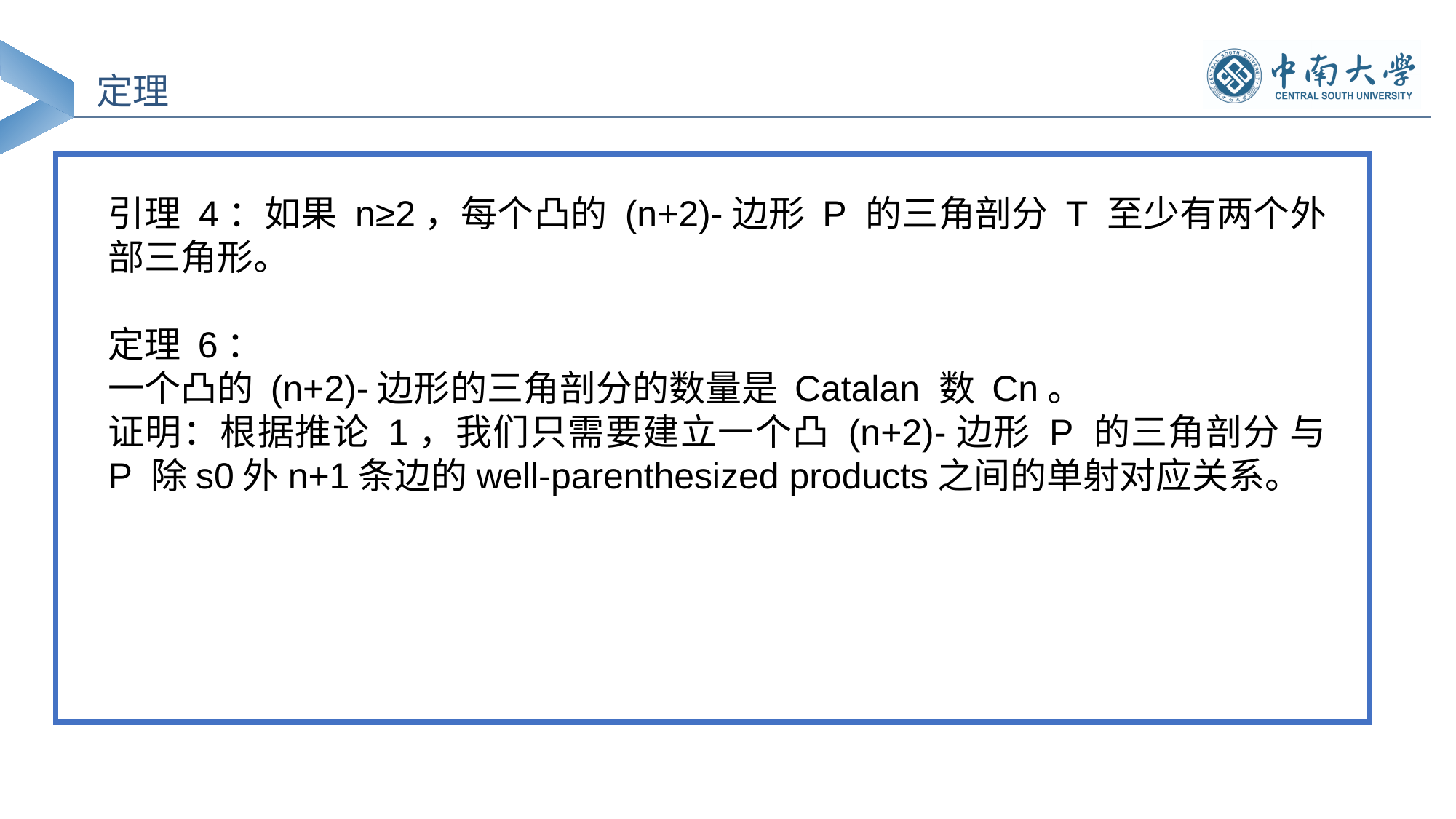

定理

引理 4：如果 n≥2，每个凸的 (n+2)-边形 P 的三角剖分 T 至少有两个外部三角形。

定理 6：
一个凸的 (n+2)-边形的三角剖分的数量是 Catalan 数 Cn。
证明：根据推论 1，我们只需要建立一个凸 (n+2)-边形 P 的三角剖分 与 P 除s0外n+1条边的well-parenthesized products之间的单射对应关系。